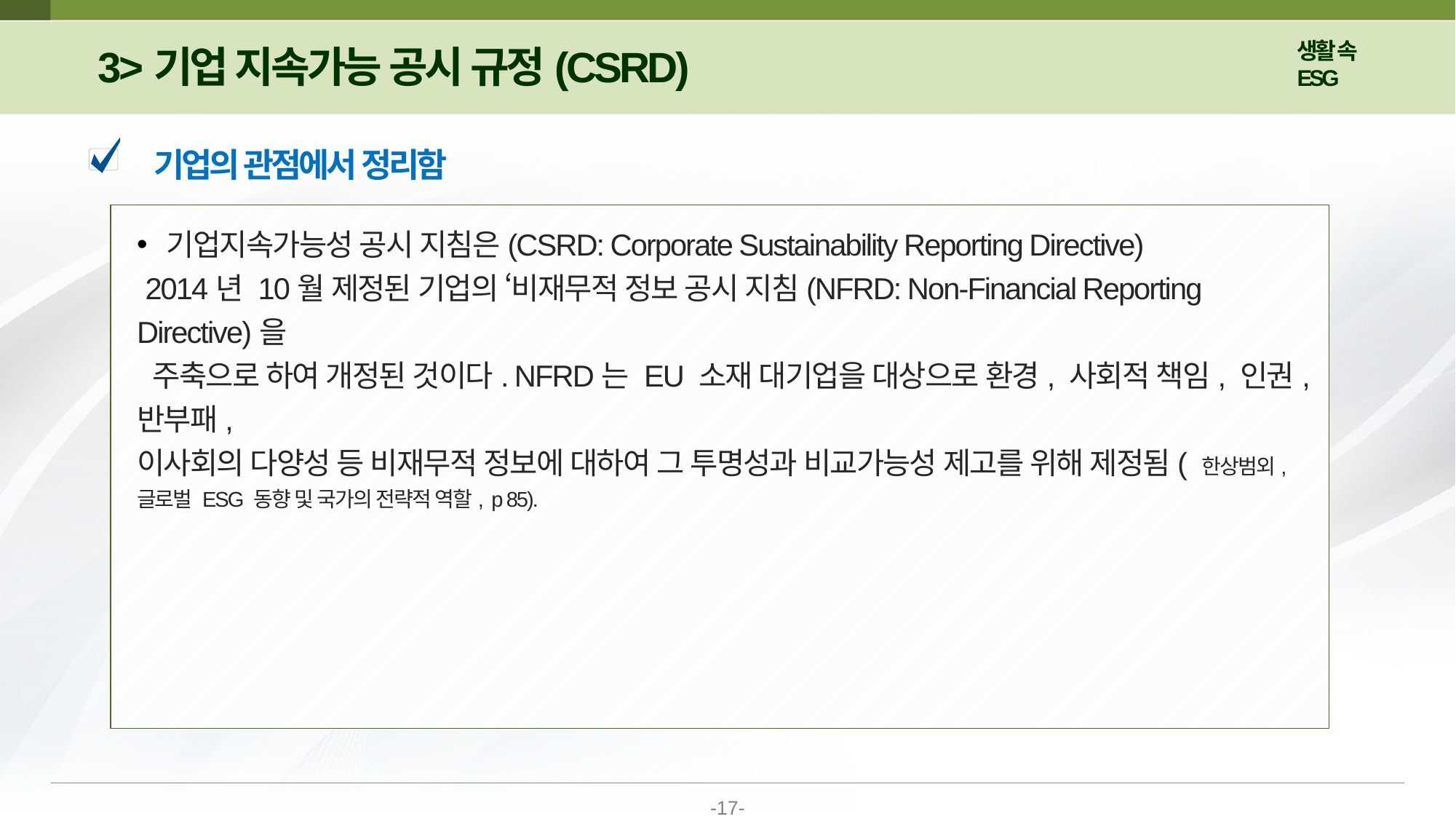

3>기업 지속가능 공시 규정(CSRD)

기업의 관점에서 정리함

  기업지속가능성 공시 지침은(CSRD: Corporate Sustainability Reporting Directive)
 2014년 10월 제정된 기업의 ‘비재무적 정보 공시 지침(NFRD: Non-Financial Reporting Directive)을
 주축으로 하여 개정된 것이다. NFRD는 EU 소재 대기업을 대상으로 환경, 사회적 책임, 인권, 반부패,
이사회의 다양성 등 비재무적 정보에 대하여 그 투명성과 비교가능성 제고를 위해 제정됨( 한상범외, 글로벌 ESG 동향 및 국가의 전략적 역할,  p 85).